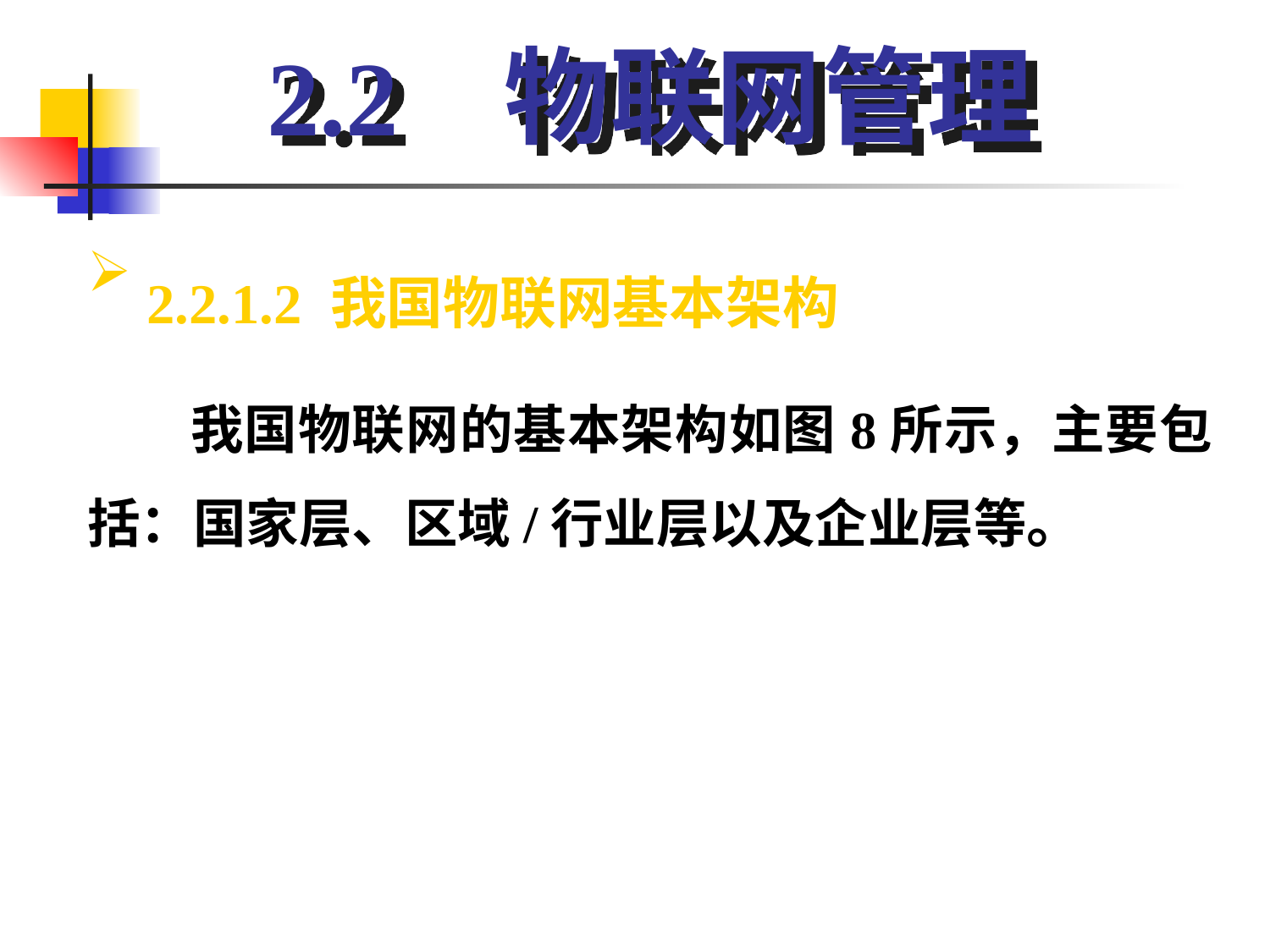

2.2   物联网管理
 2.2.1.2 我国物联网基本架构

        我国物联网的基本架构如图8所示，主要包括：国家层、区域/行业层以及企业层等。